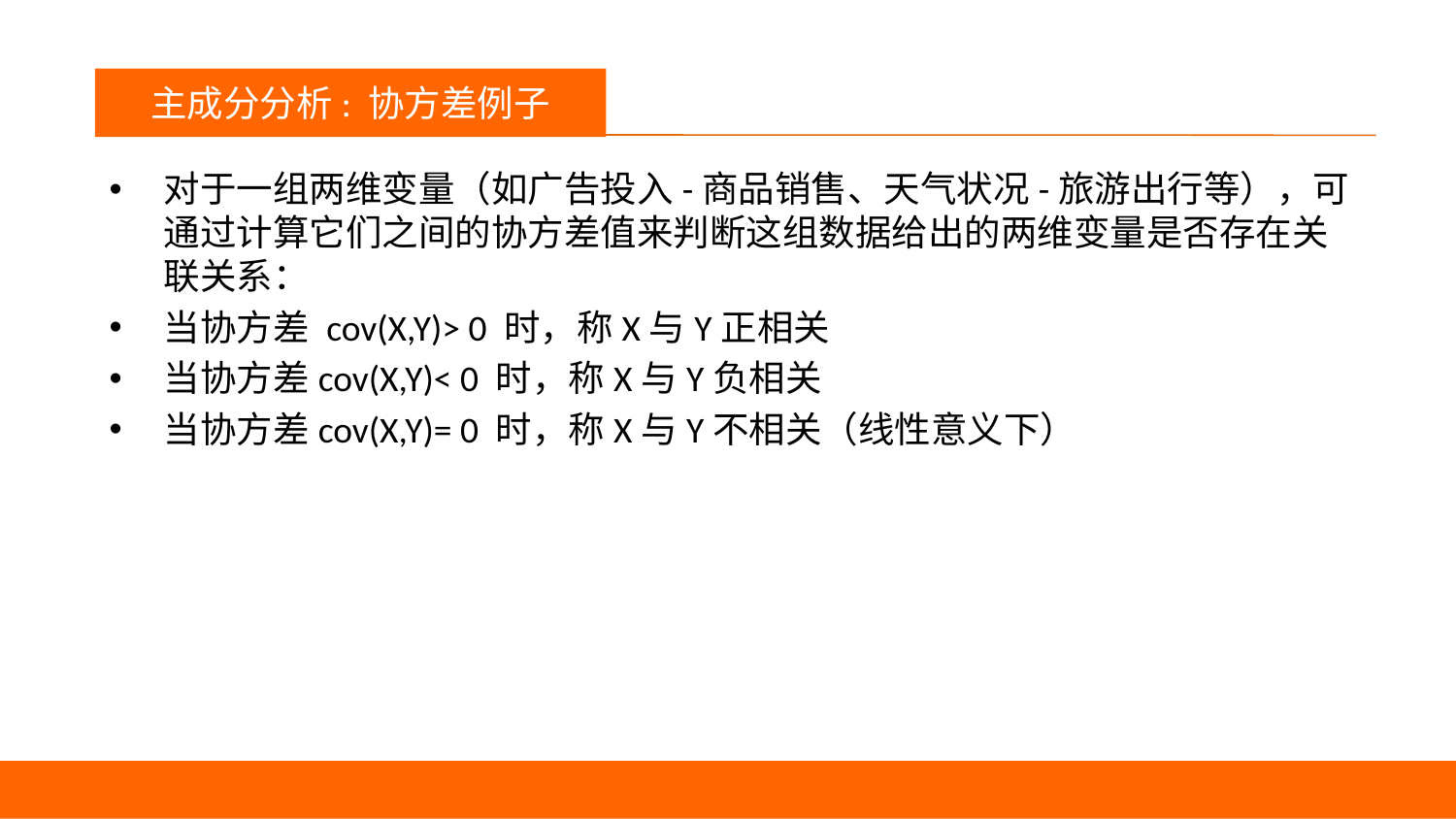

议程

主成分分析: 协方差例子
对于一组两维变量（如广告投入-商品销售、天气状况-旅游出行等），可通过计算它们之间的协方差值来判断这组数据给出的两维变量是否存在关联关系：
当协方差 cov(X,Y)> 0 时，称X与Y正相关
当协方差cov(X,Y)< 0 时，称X与Y负相关
当协方差cov(X,Y)= 0 时，称X与Y不相关（线性意义下）